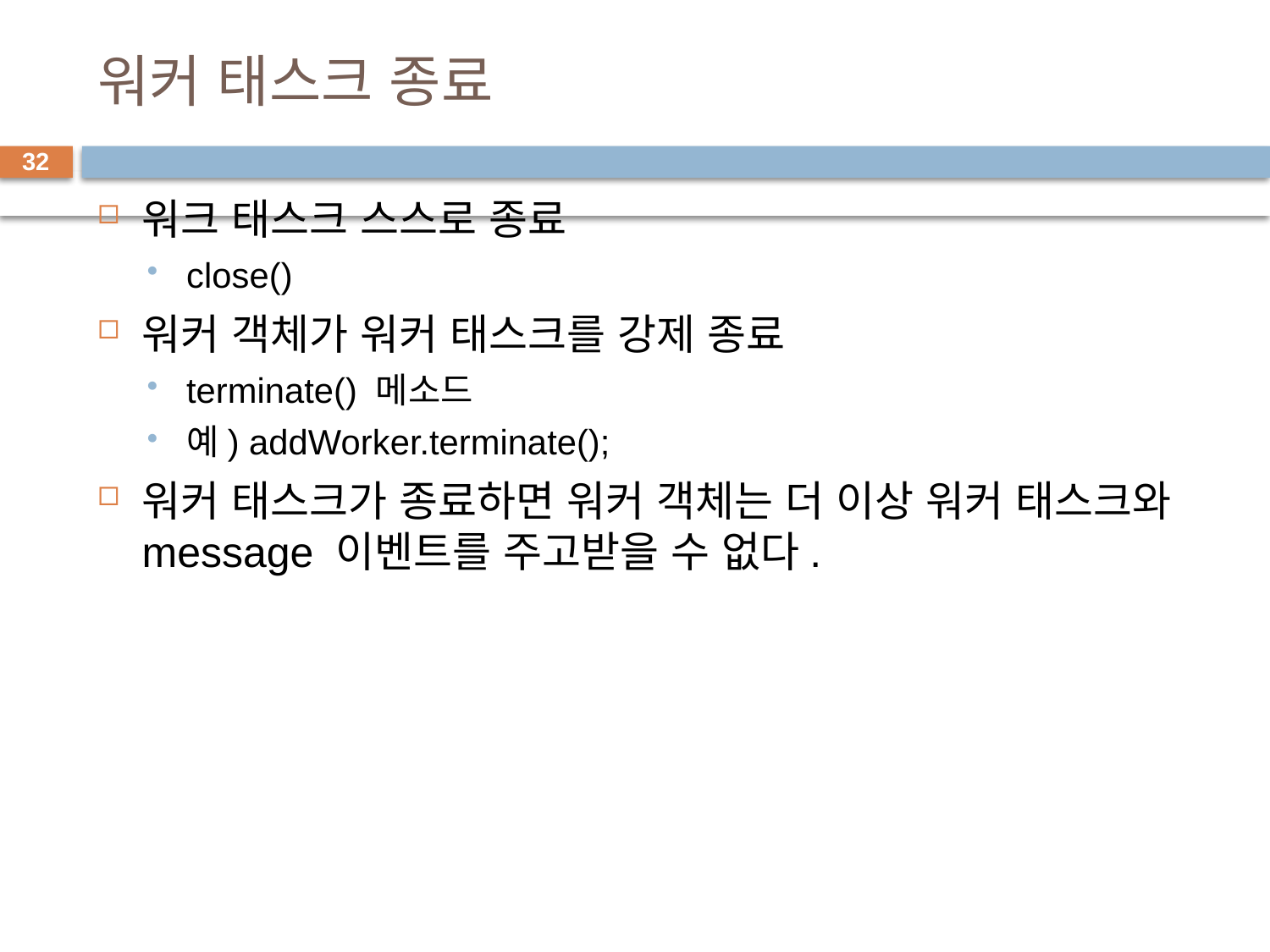

# 워커 태스크 종료
32
워크 태스크 스스로 종료
close()
워커 객체가 워커 태스크를 강제 종료
terminate() 메소드
예) addWorker.terminate();
워커 태스크가 종료하면 워커 객체는 더 이상 워커 태스크와 message 이벤트를 주고받을 수 없다.